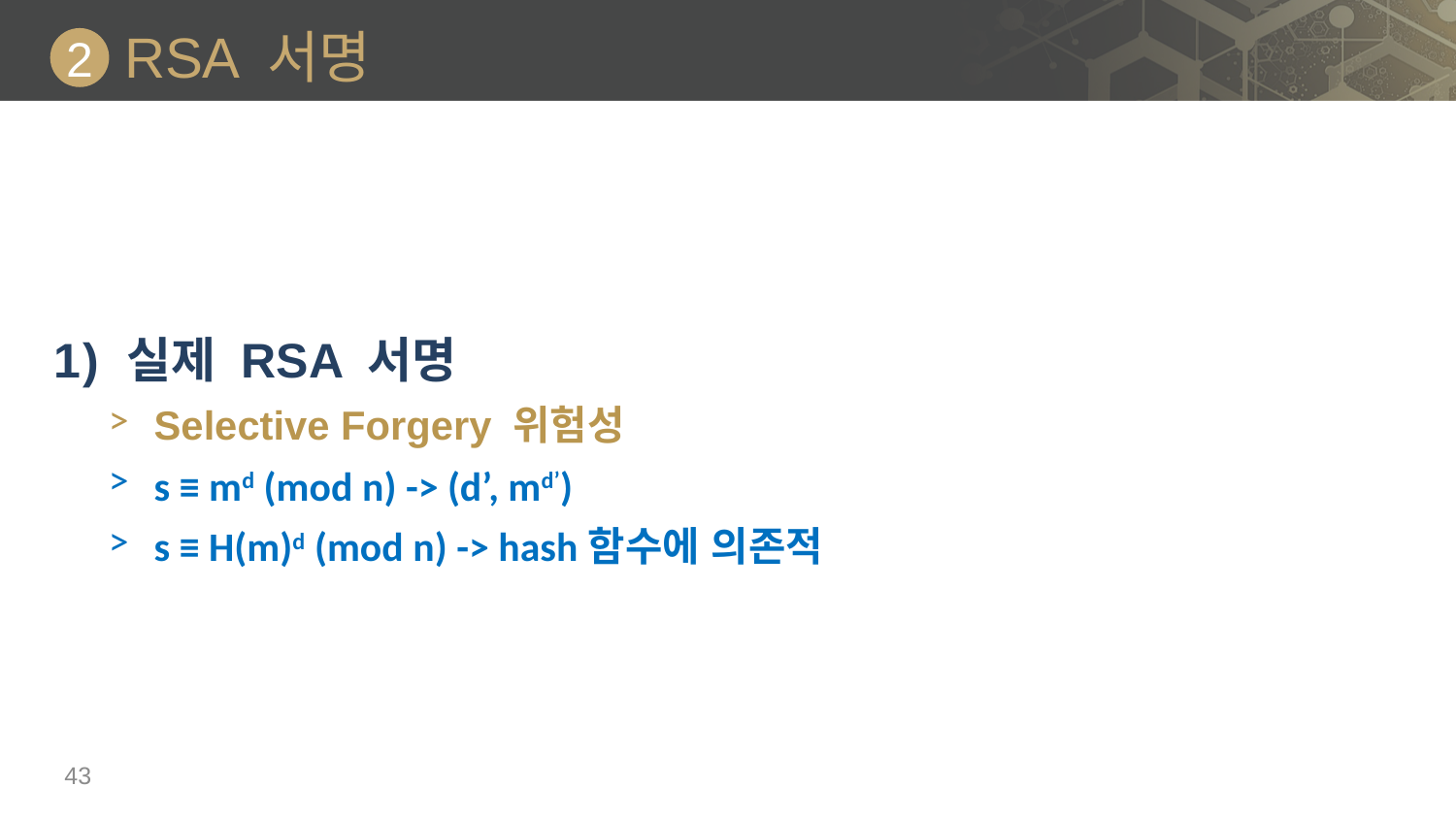

# RSA 서명
2
실제 RSA 서명
Selective Forgery 위험성
s ≡ md (mod n) -> (d’, md’)
s ≡ H(m)d (mod n) -> hash함수에 의존적
43